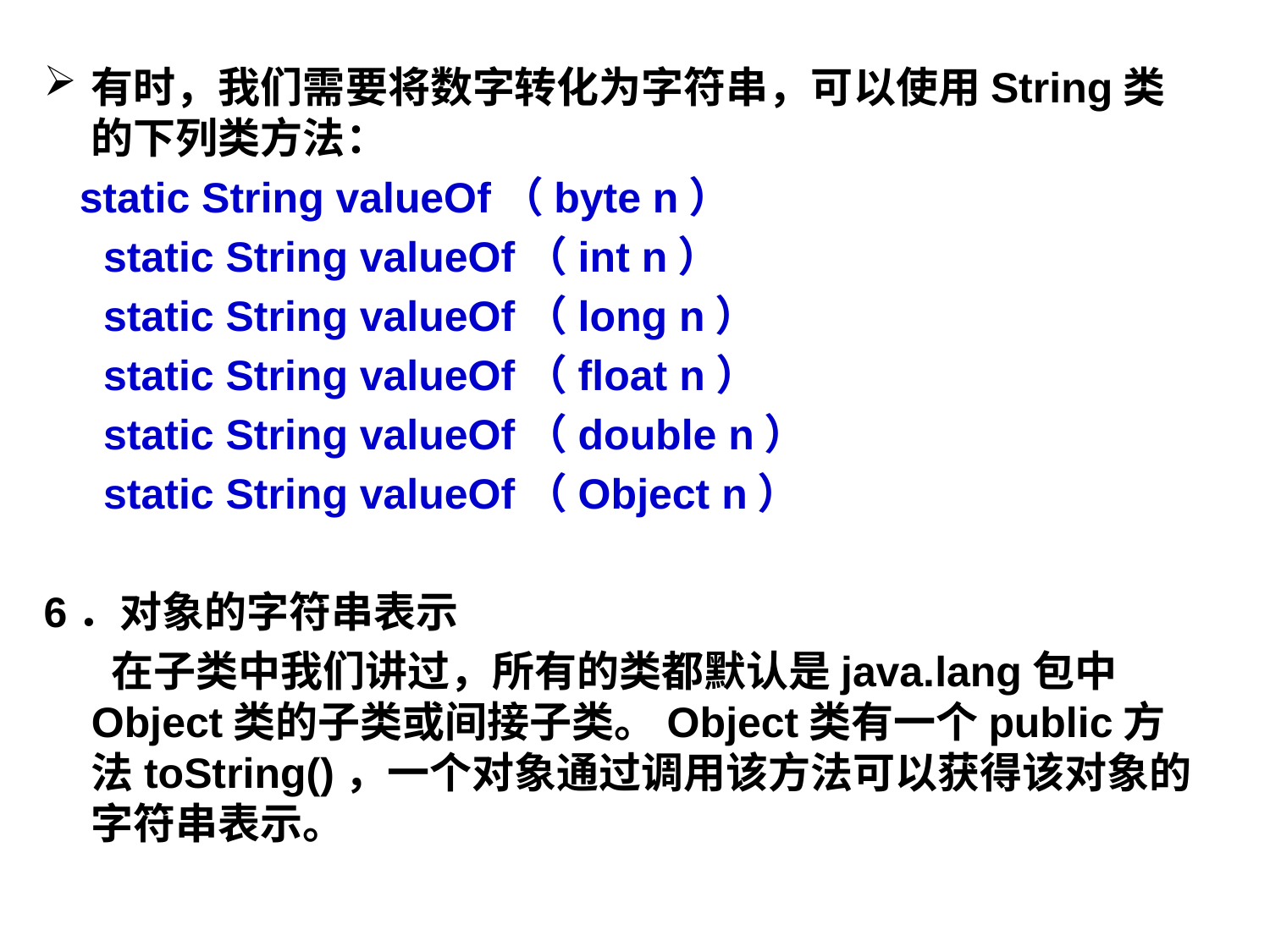

有时，我们需要将数字转化为字符串，可以使用String类的下列类方法：
   static String valueOf（byte n）
 	 static String valueOf（int n）
  	 static String valueOf（long n）
 	 static String valueOf（float n）
 	 static String valueOf（double n）
	 static String valueOf（Object n）

6．对象的字符串表示
      在子类中我们讲过，所有的类都默认是java.lang包中Object类的子类或间接子类。Object类有一个public方法toString()，一个对象通过调用该方法可以获得该对象的字符串表示。